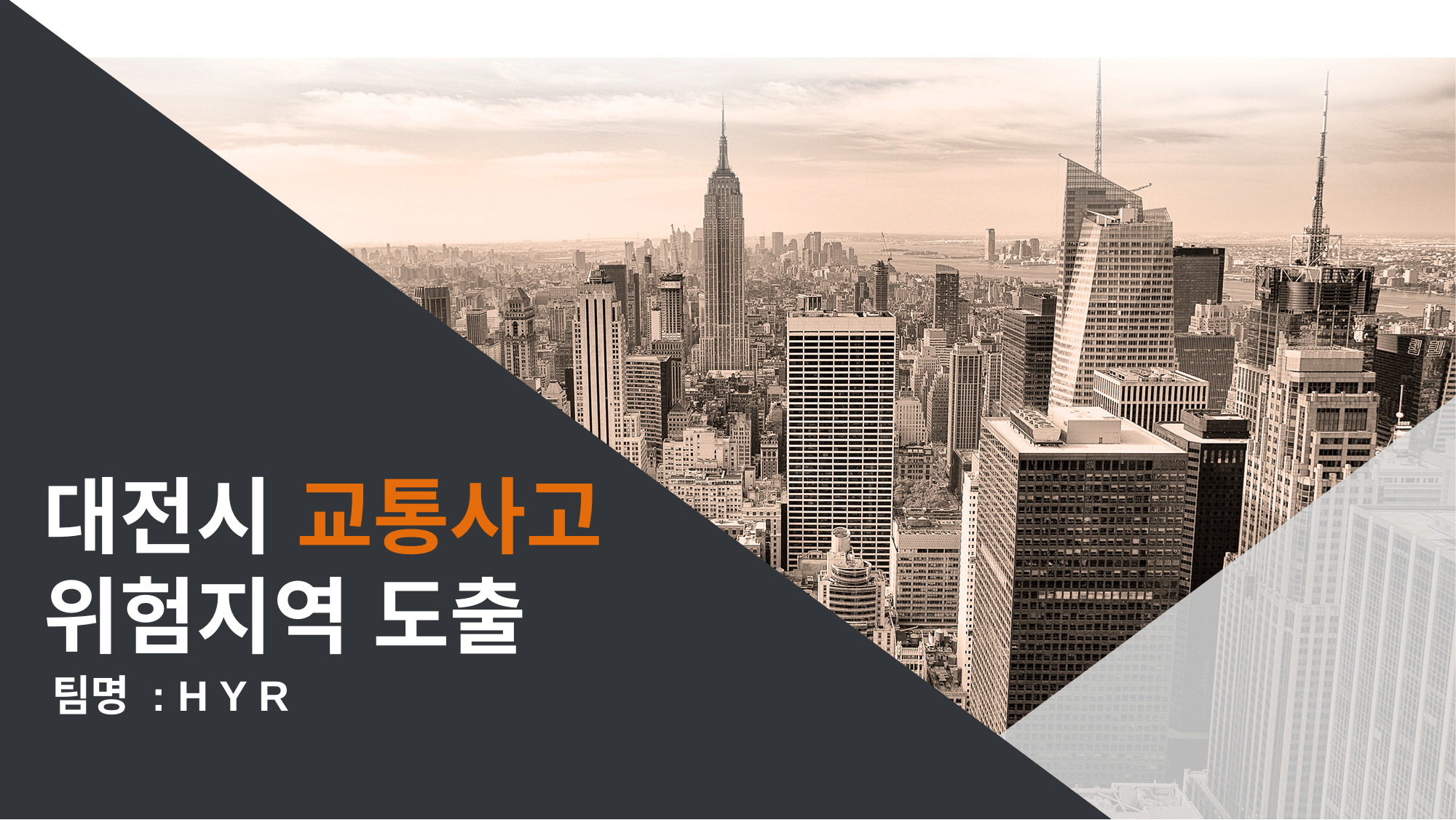

# 대전시 교통사고 위험지역 도출
팀명 : H Y R